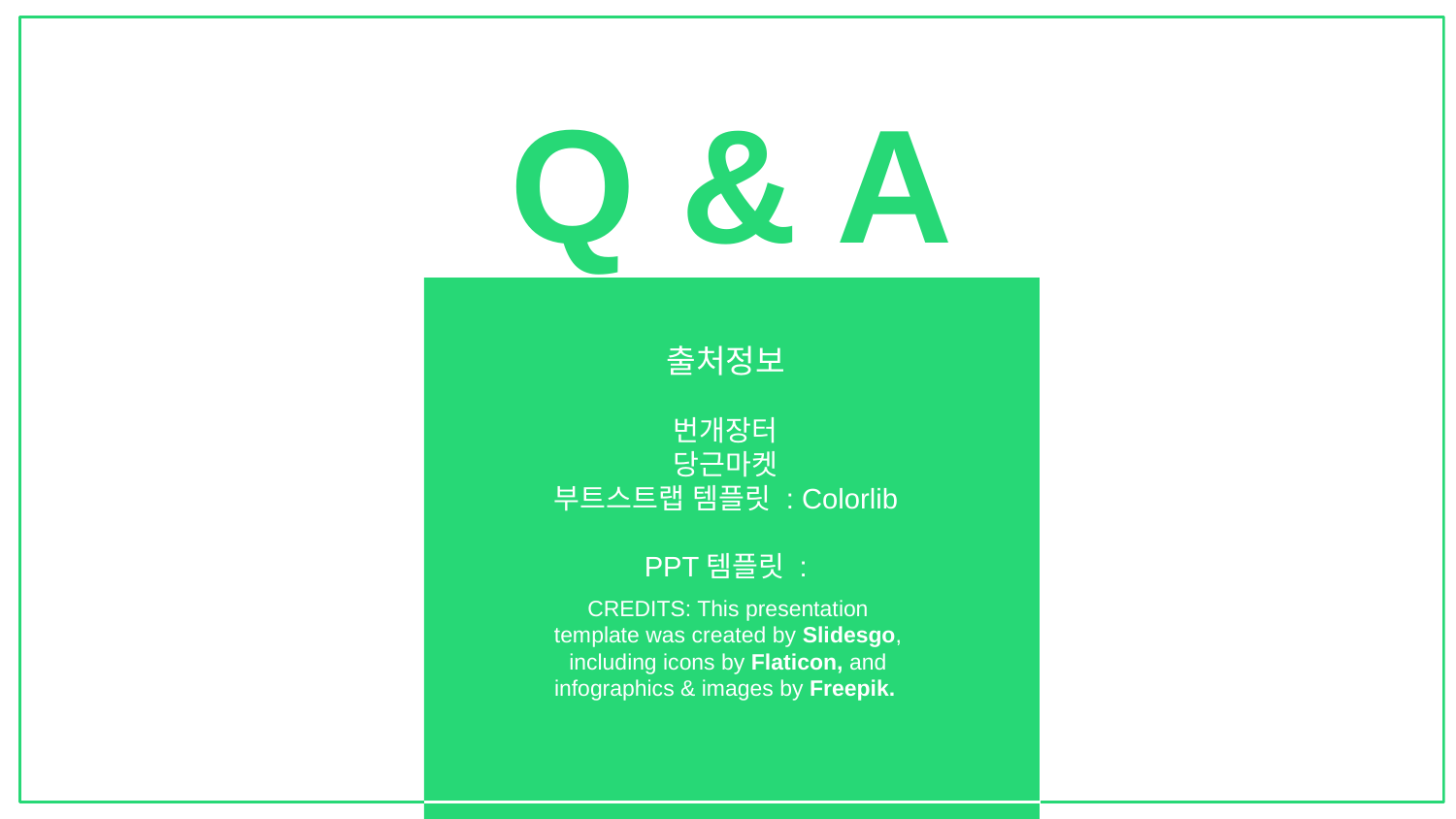

# Q & A
출처정보

번개장터
당근마켓
부트스트랩 템플릿 : Colorlib

PPT템플릿 :